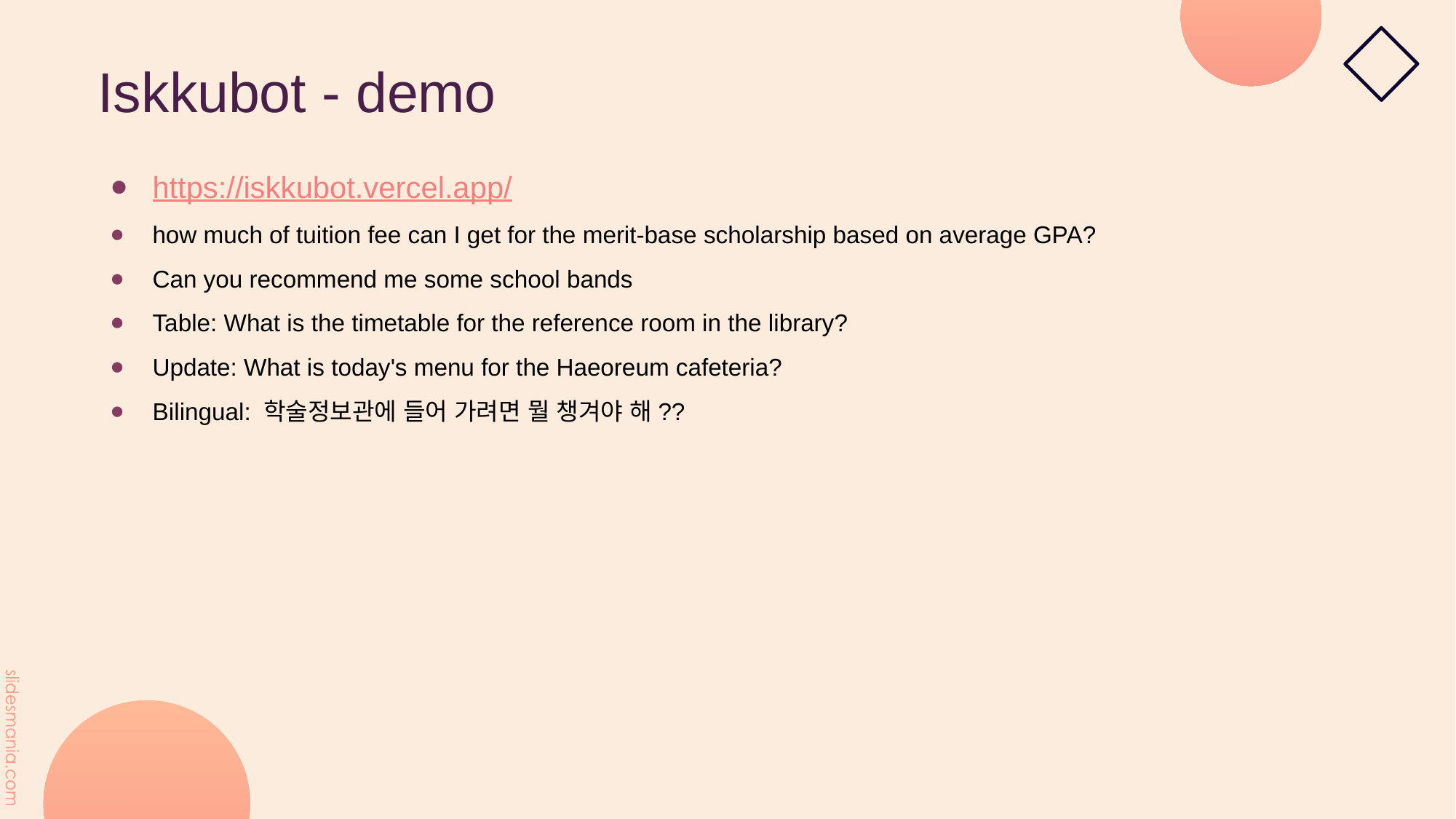

# Iskkubot - demo
https://iskkubot.vercel.app/
how much of tuition fee can I get for the merit-base scholarship based on average GPA?
Can you recommend me some school bands
Table: What is the timetable for the reference room in the library?
Update: What is today's menu for the Haeoreum cafeteria?
Bilingual: 학술정보관에 들어 가려면 뭘 챙겨야 해??